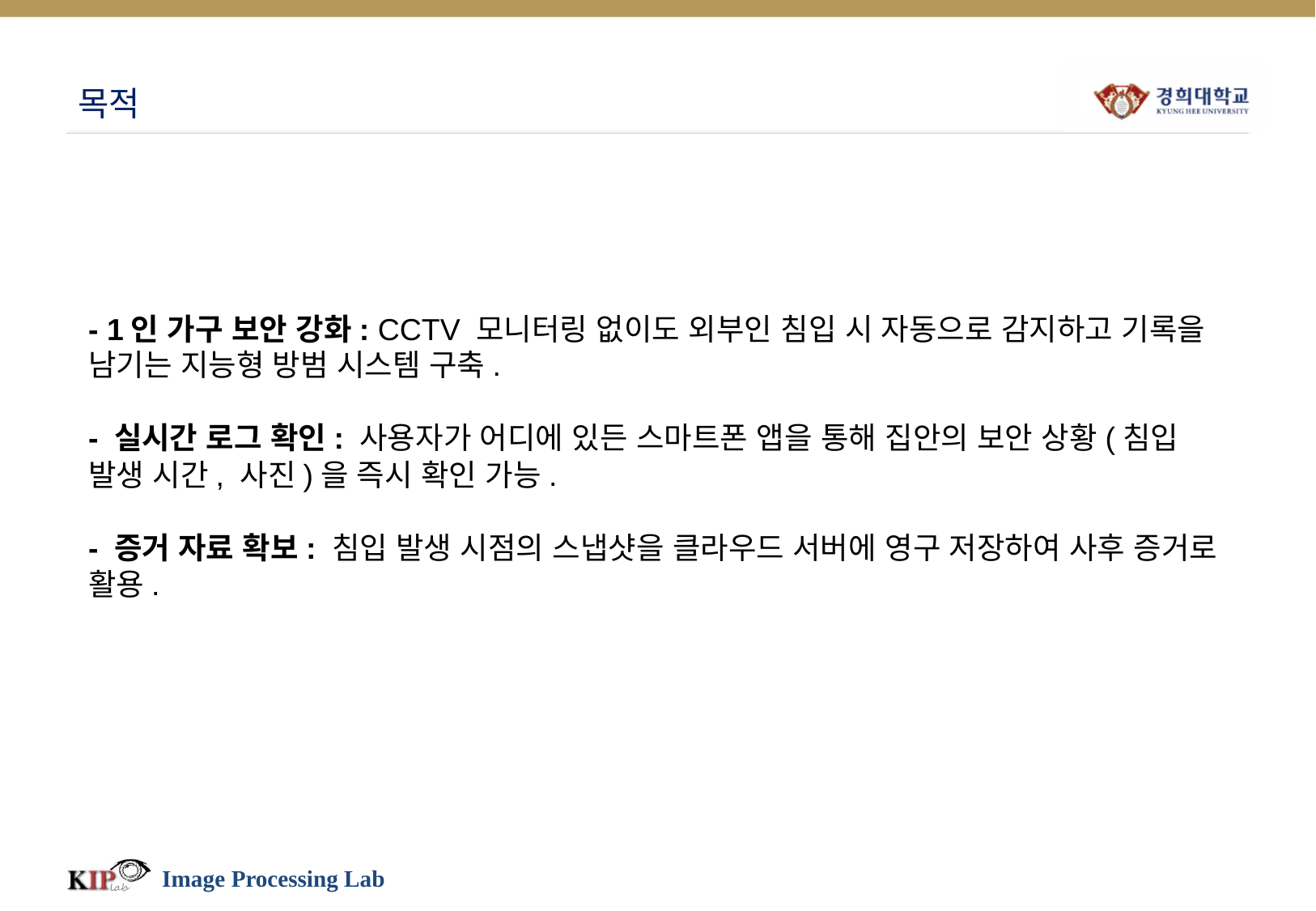

# 목적
- 1인 가구 보안 강화: CCTV 모니터링 없이도 외부인 침입 시 자동으로 감지하고 기록을 남기는 지능형 방범 시스템 구축.

- 실시간 로그 확인: 사용자가 어디에 있든 스마트폰 앱을 통해 집안의 보안 상황(침입 발생 시간, 사진)을 즉시 확인 가능.

- 증거 자료 확보: 침입 발생 시점의 스냅샷을 클라우드 서버에 영구 저장하여 사후 증거로 활용.
Image Processing Lab